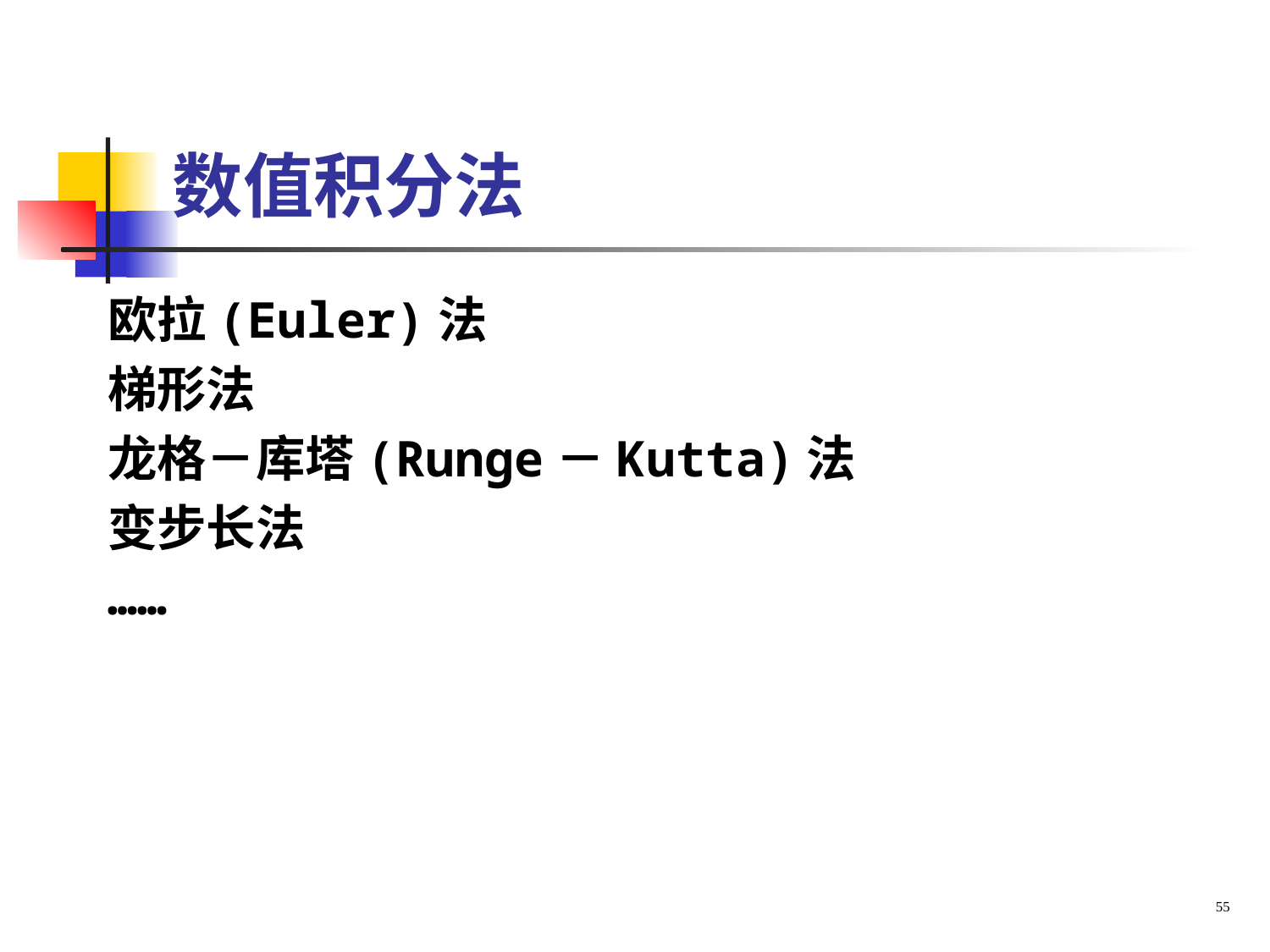

# 数值积分法
欧拉(Euler)法
梯形法
龙格－库塔(Runge－Kutta)法
变步长法
……
55